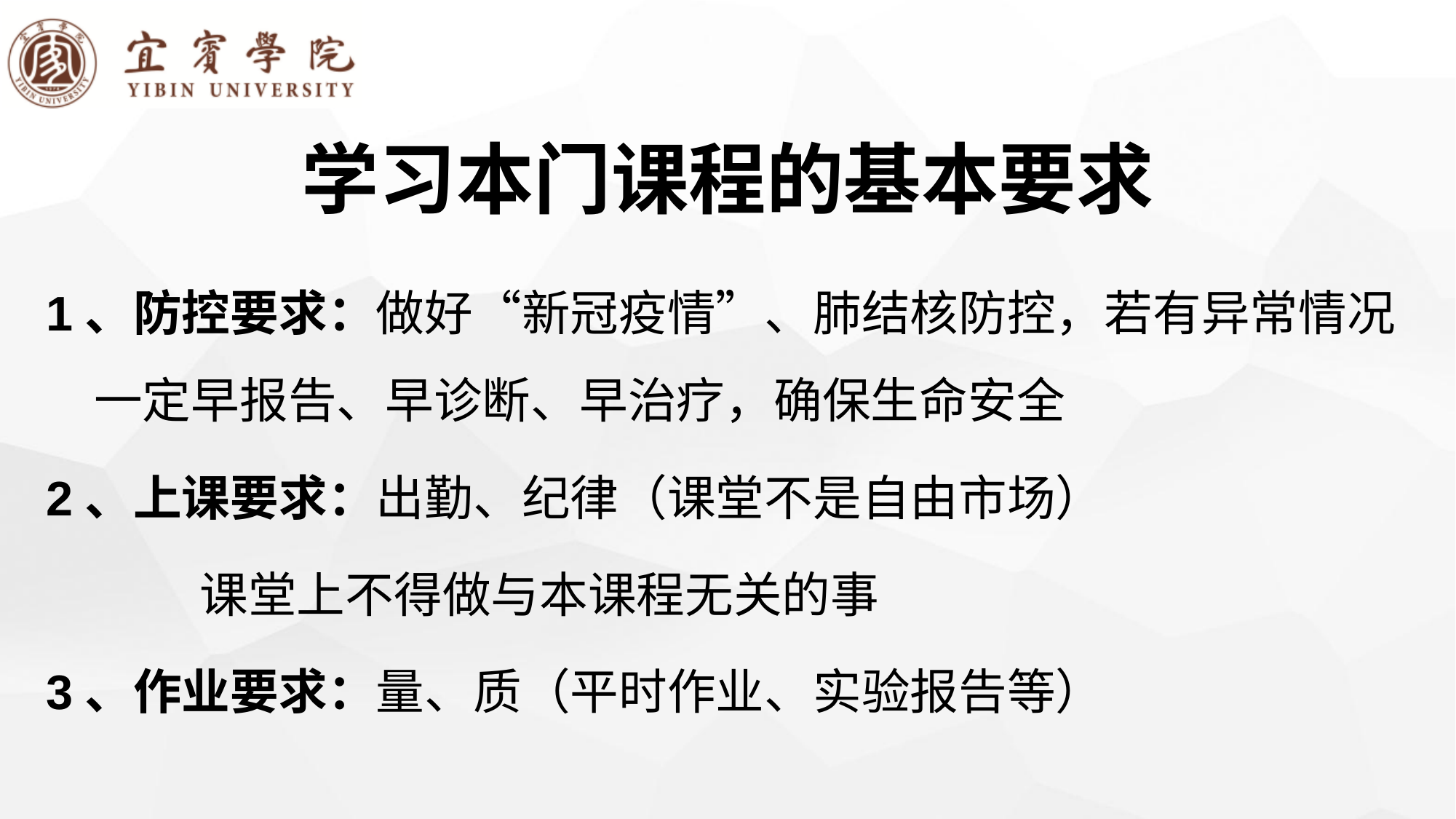

# 学习本门课程的基本要求
1、防控要求：做好“新冠疫情”、肺结核防控，若有异常情况一定早报告、早诊断、早治疗，确保生命安全
2、上课要求：出勤、纪律（课堂不是自由市场）
             课堂上不得做与本课程无关的事
3、作业要求：量、质（平时作业、实验报告等）